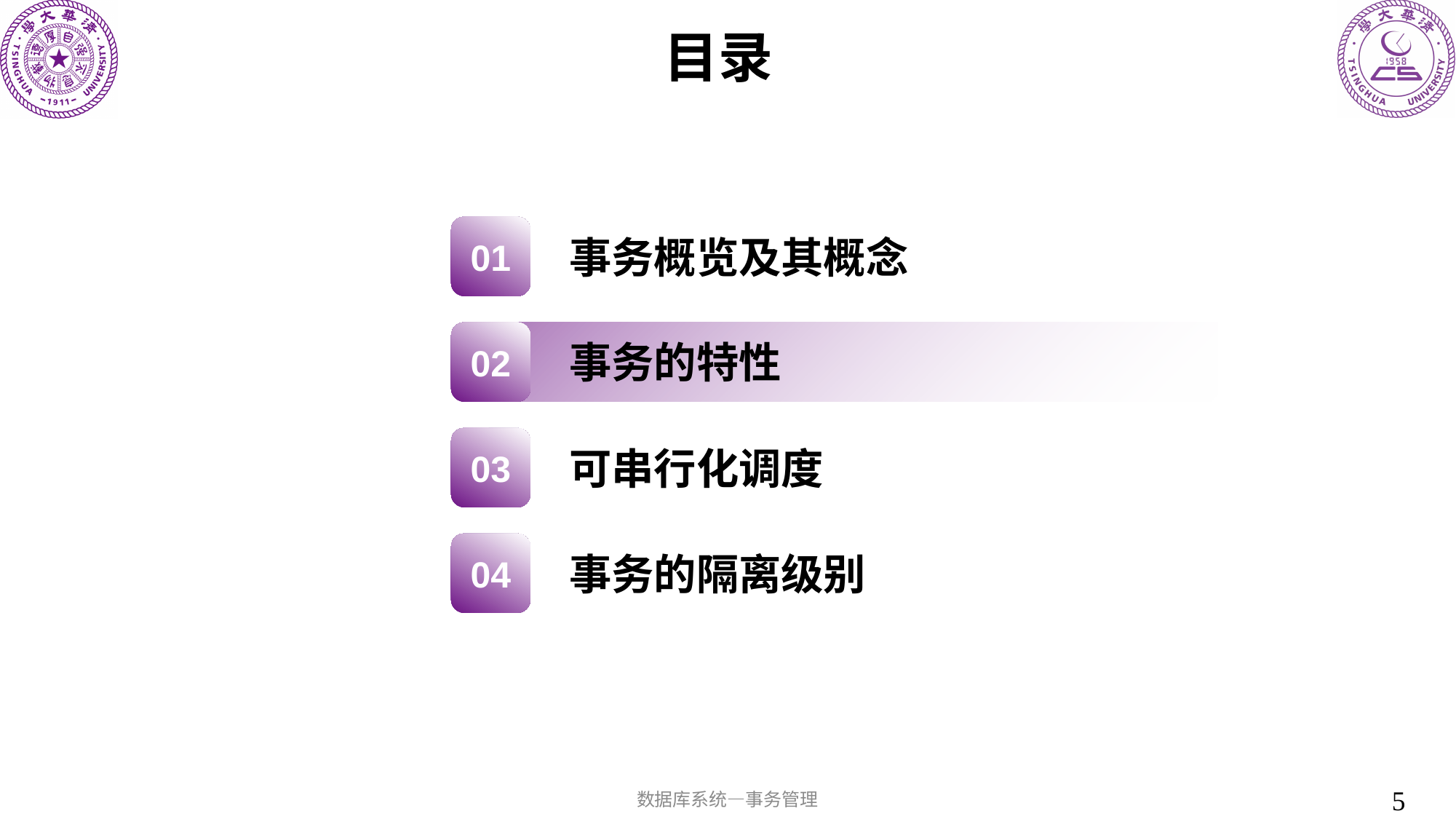

目录
01
事务概览及其概念
02
事务的特性

03
可串行化调度
04
事务的隔离级别
数据库系统—事务管理
5